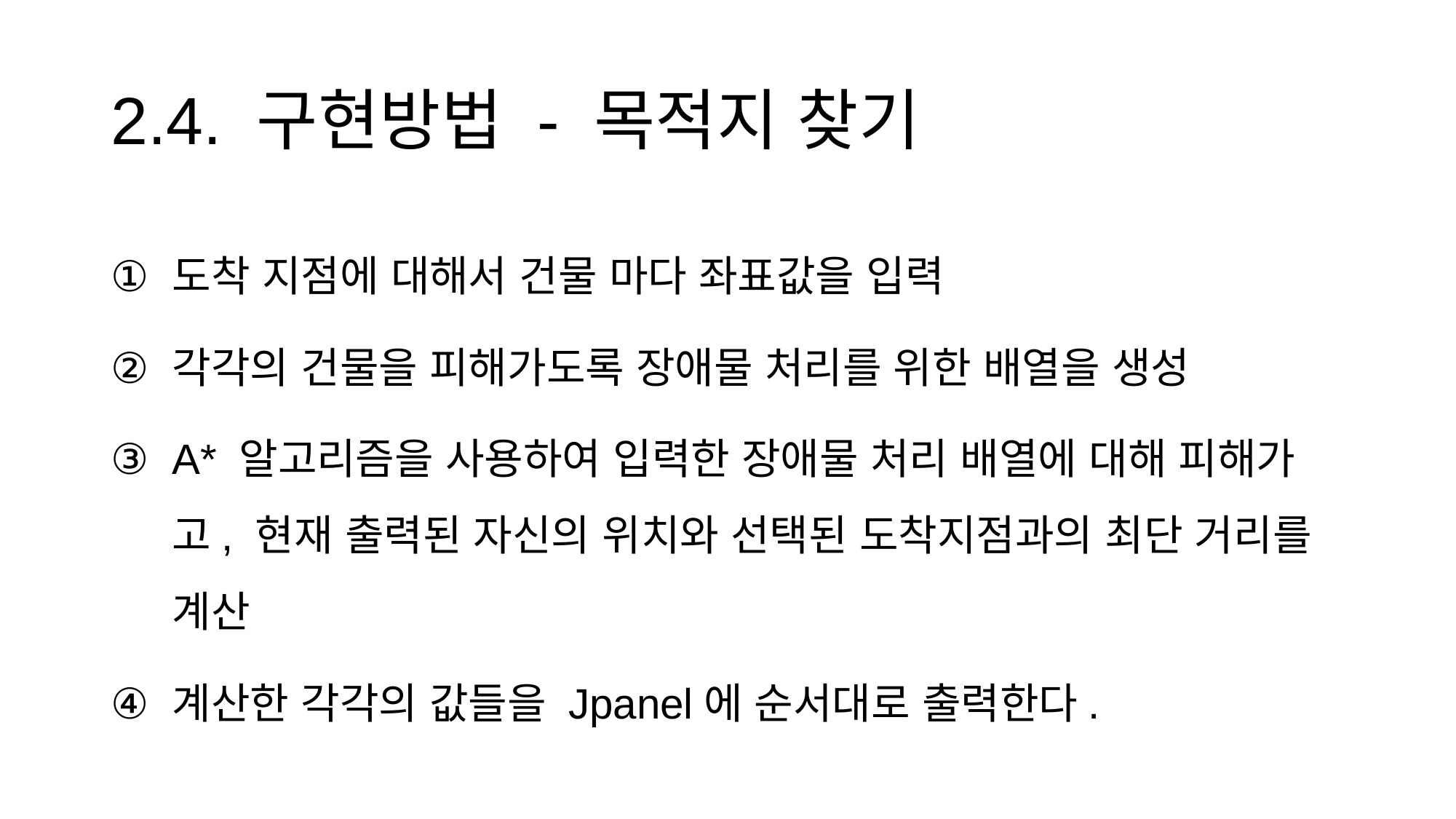

# 2.4. 구현방법 - 목적지 찾기
도착 지점에 대해서 건물 마다 좌표값을 입력
각각의 건물을 피해가도록 장애물 처리를 위한 배열을 생성
A* 알고리즘을 사용하여 입력한 장애물 처리 배열에 대해 피해가고, 현재 출력된 자신의 위치와 선택된 도착지점과의 최단 거리를 계산
계산한 각각의 값들을 Jpanel에 순서대로 출력한다.